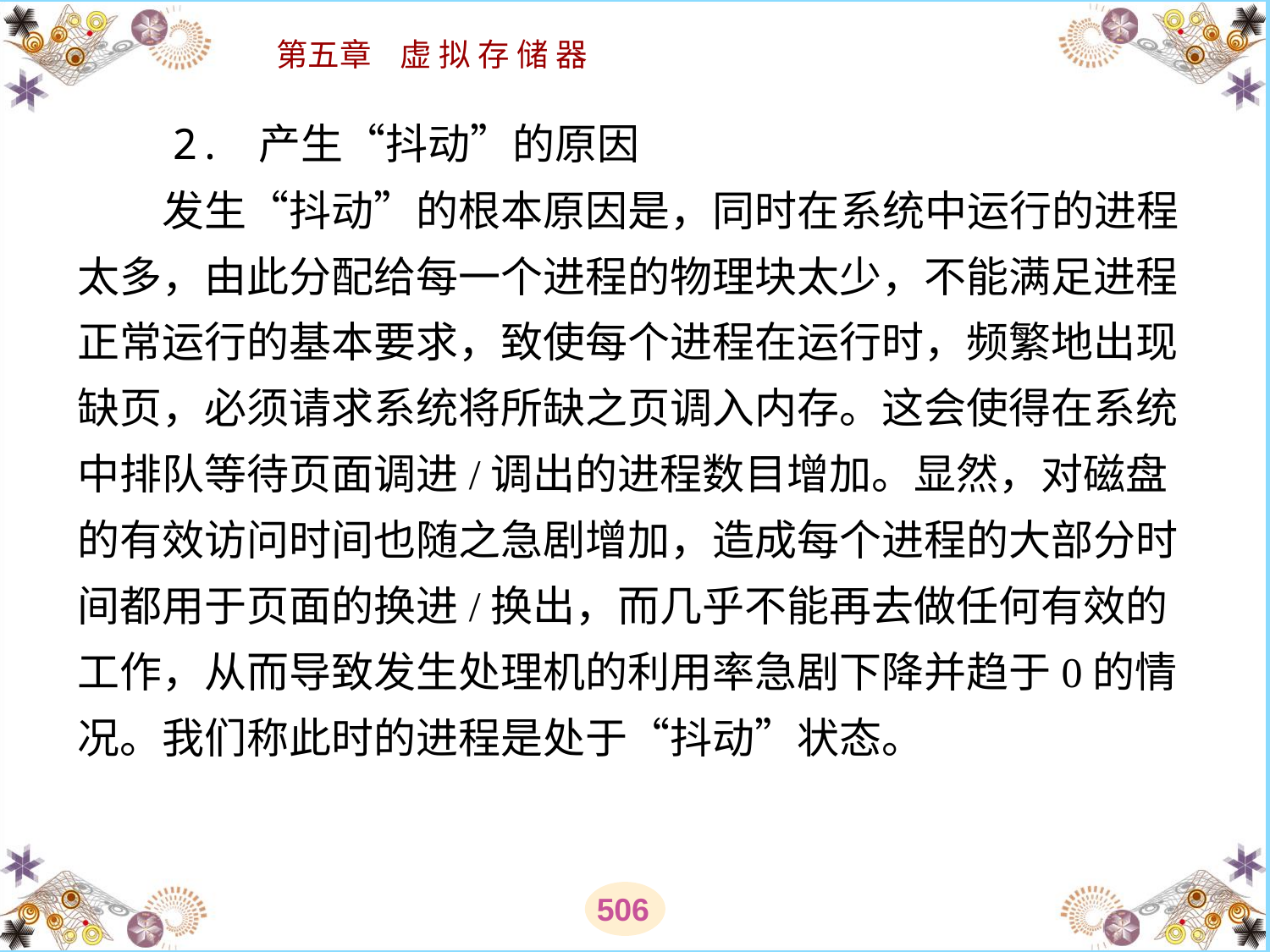

# 2. 产生“抖动”的原因 　　发生“抖动”的根本原因是，同时在系统中运行的进程太多，由此分配给每一个进程的物理块太少，不能满足进程正常运行的基本要求，致使每个进程在运行时，频繁地出现缺页，必须请求系统将所缺之页调入内存。这会使得在系统中排队等待页面调进/调出的进程数目增加。显然，对磁盘的有效访问时间也随之急剧增加，造成每个进程的大部分时间都用于页面的换进/换出，而几乎不能再去做任何有效的工作，从而导致发生处理机的利用率急剧下降并趋于0的情况。我们称此时的进程是处于“抖动”状态。